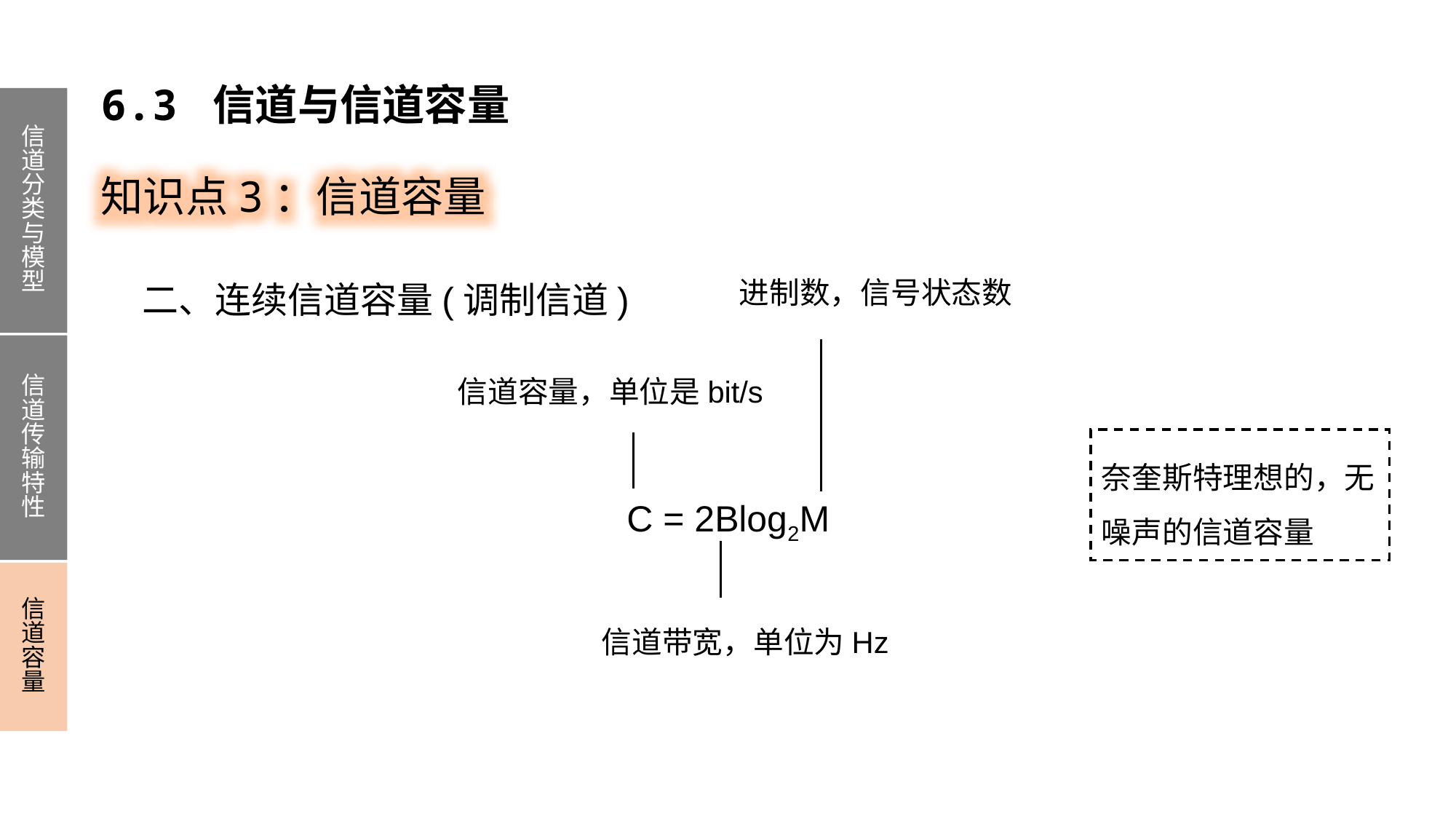

6.3 信道与信道容量
信道分类与模型
信道传输特性
信道容量
知识点3：信道容量
二、连续信道容量(调制信道)

C = 2Blog2M
进制数，信号状态数
信道容量，单位是bit/s
奈奎斯特理想的，无噪声的信道容量
信道带宽，单位为Hz